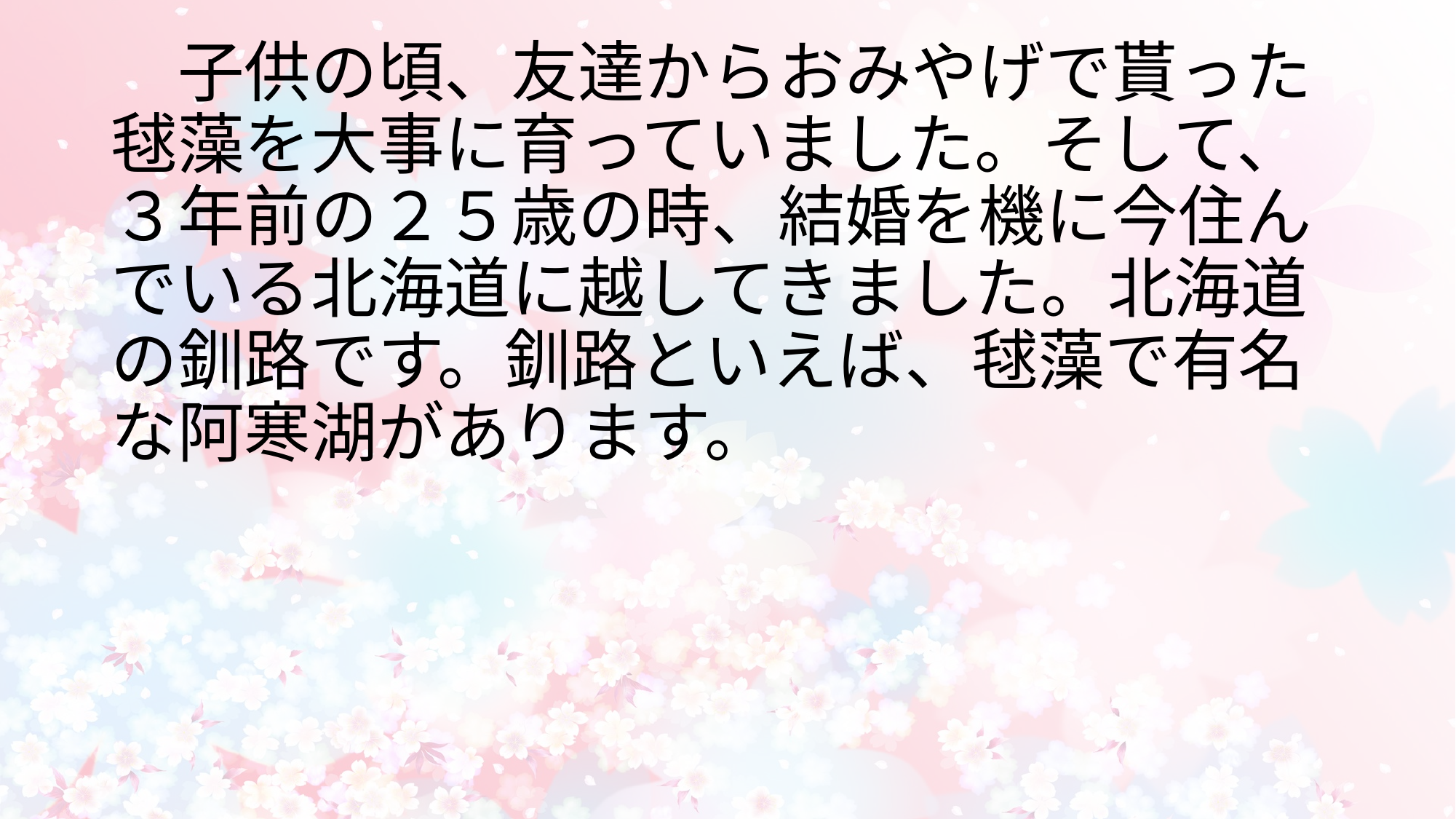

子供の頃、友達からおみやげで貰った毬藻を大事に育っていました。そして、３年前の２５歳の時、結婚を機に今住んでいる北海道に越してきました。北海道の釧路です。釧路といえば、毬藻で有名な阿寒湖があります。